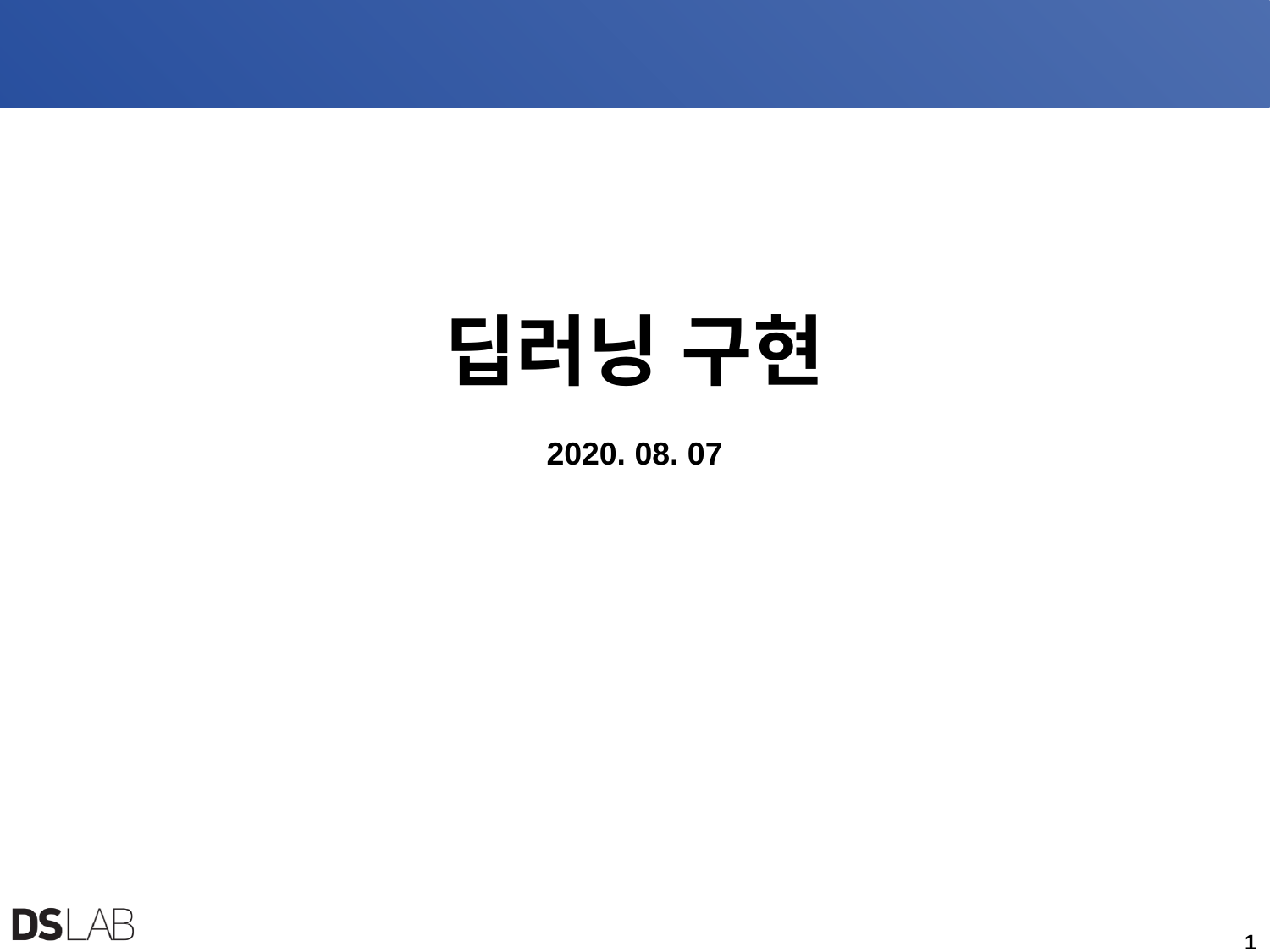

# 딥러닝 구현 2020. 08. 07
1